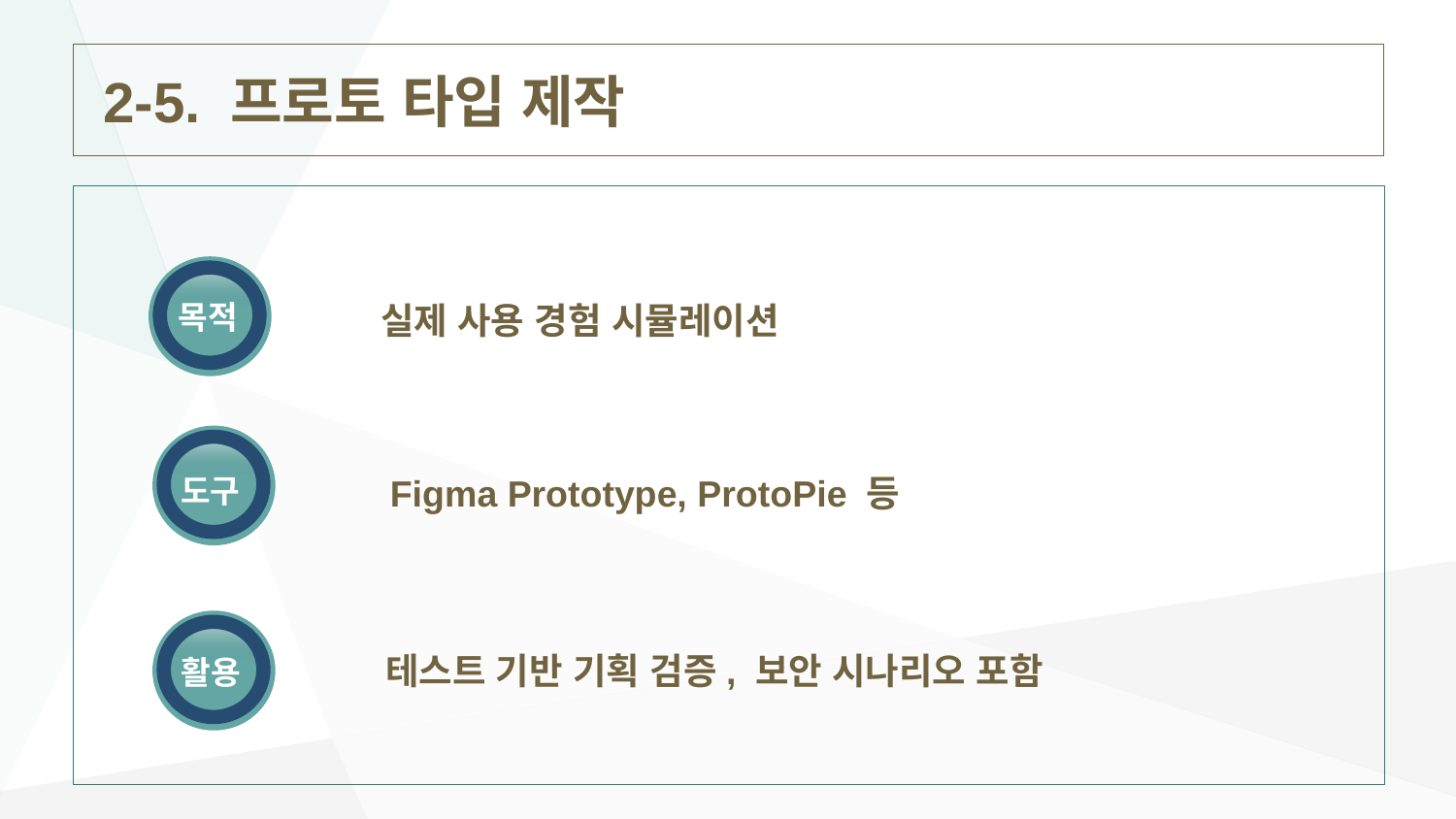

2-5. 프로토 타입 제작

목적
실제 사용 경험 시뮬레이션

도구
Figma Prototype, ProtoPie 등

테스트 기반 기획 검증, 보안 시나리오 포함
활용